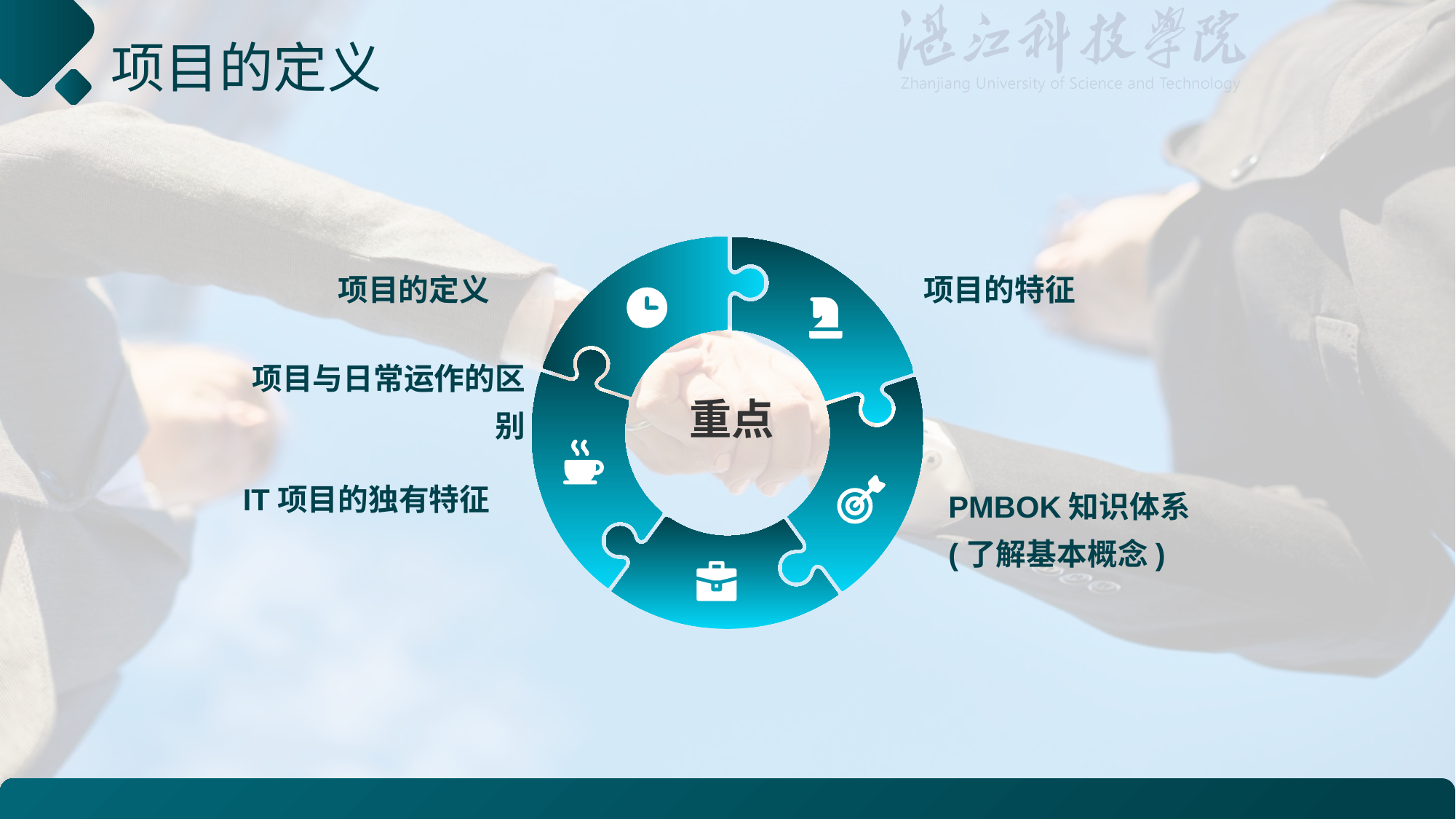

# 项目的定义

项目的定义
项目的特征

项目与日常运作的区别

重点

IT项目的独有特征

PMBOK知识体系(了解基本概念)